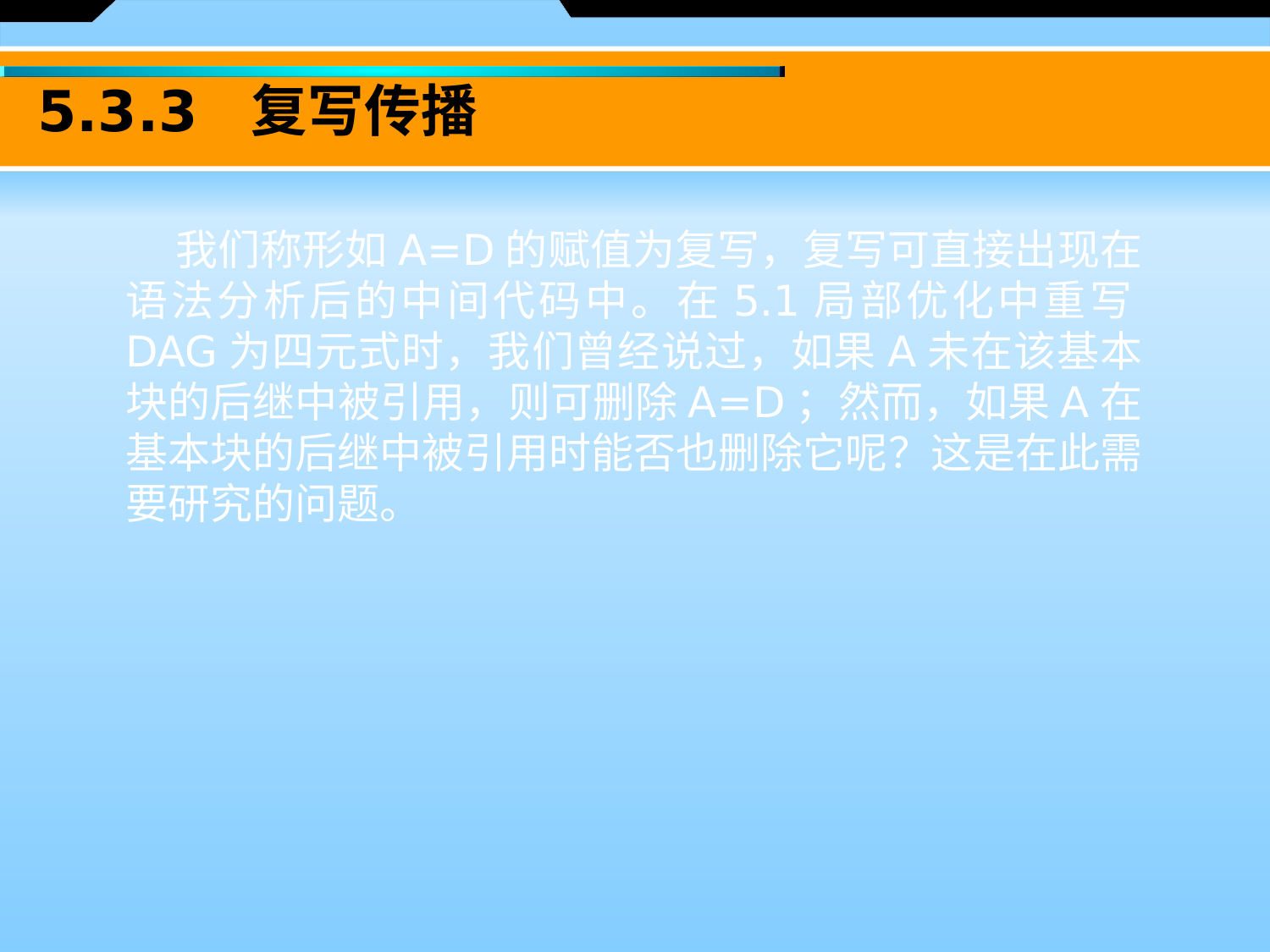

# 5.3.3  复写传播
         我们称形如A=D的赋值为复写，复写可直接出现在语法分析后的中间代码中。在5.1局部优化中重写DAG为四元式时，我们曾经说过，如果A未在该基本块的后继中被引用，则可删除A=D；然而，如果A在基本块的后继中被引用时能否也删除它呢？这是在此需要研究的问题。